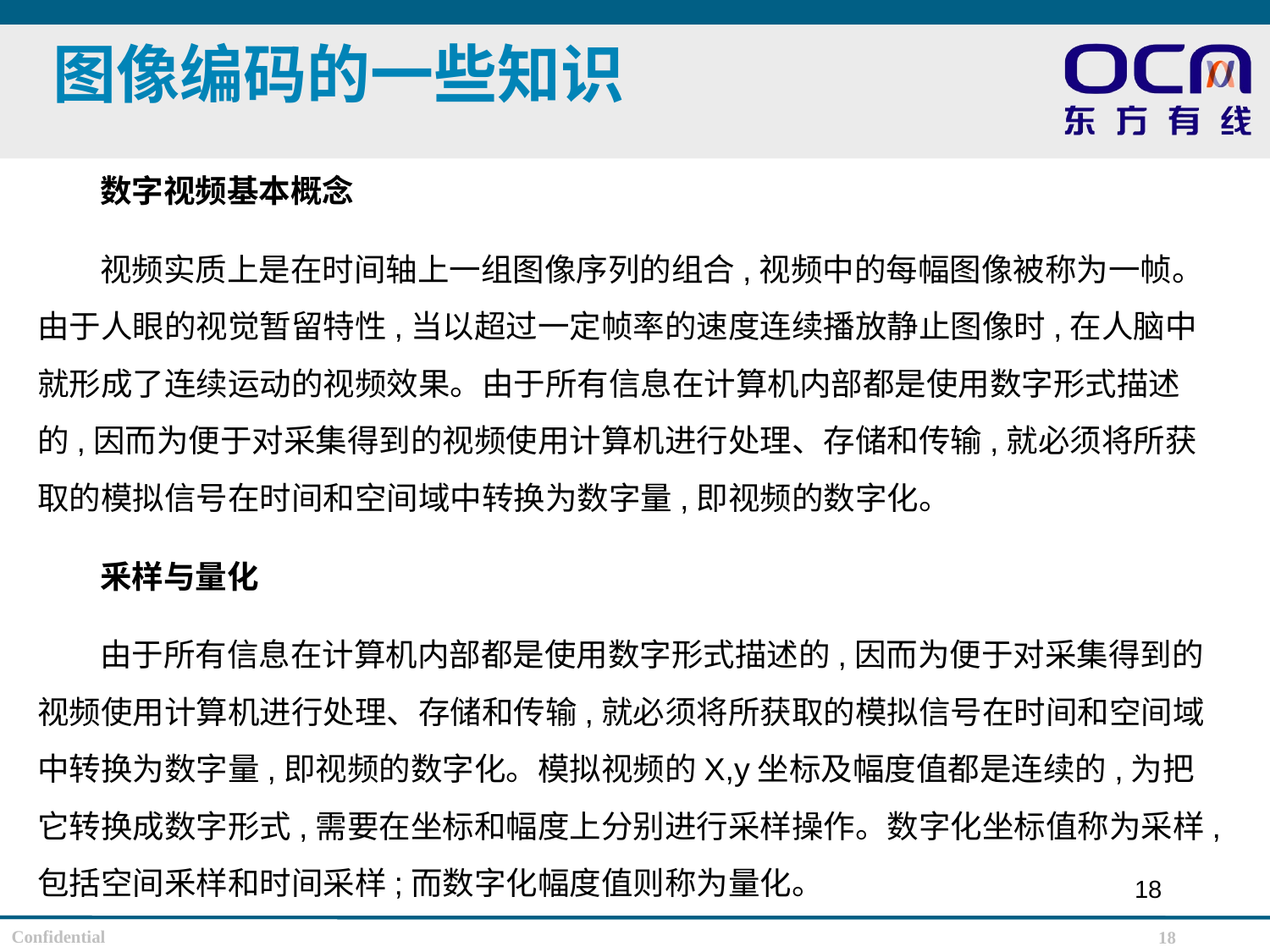

# 图像编码的一些知识
数字视频基本概念
视频实质上是在时间轴上一组图像序列的组合,视频中的每幅图像被称为一帧。由于人眼的视觉暂留特性,当以超过一定帧率的速度连续播放静止图像时,在人脑中就形成了连续运动的视频效果。由于所有信息在计算机内部都是使用数字形式描述的,因而为便于对采集得到的视频使用计算机进行处理、存储和传输,就必须将所获取的模拟信号在时间和空间域中转换为数字量,即视频的数字化。
釆样与量化
由于所有信息在计算机内部都是使用数字形式描述的,因而为便于对采集得到的视频使用计算机进行处理、存储和传输,就必须将所获取的模拟信号在时间和空间域中转换为数字量,即视频的数字化。模拟视频的X,y坐标及幅度值都是连续的,为把它转换成数字形式,需要在坐标和幅度上分别进行采样操作。数字化坐标值称为采样,包括空间釆样和时间采样;而数字化幅度值则称为量化。
18